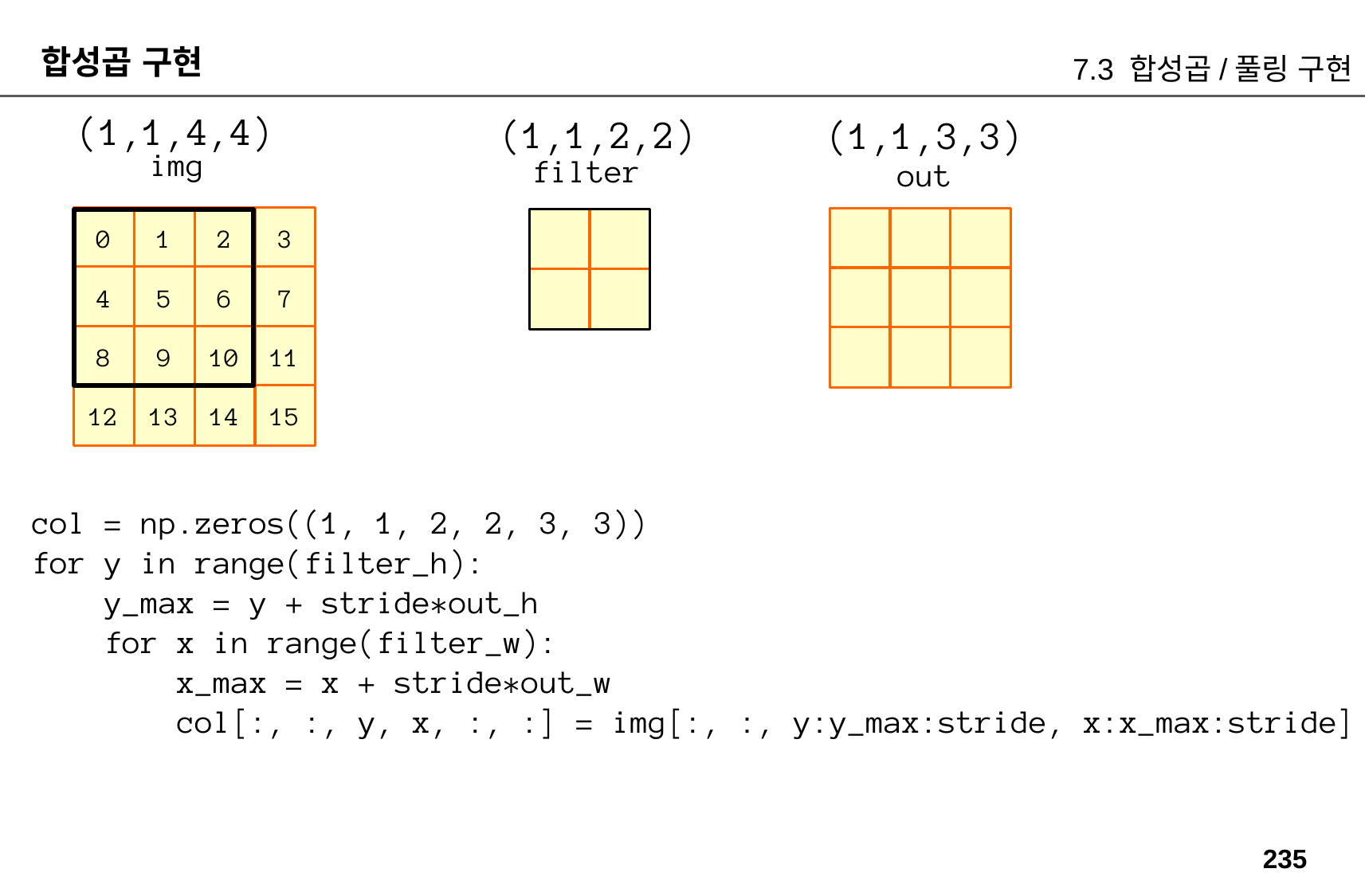

합성곱 구현
7.3 합성곱/풀링 구현
(1,1,4,4)
(1,1,2,2)
(1,1,3,3)
img
filter
out
0
1
2
3

4
5
6
7

8
9
10
11

12
13
14
15
col = np.zeros((1, 1, 2, 2, 3, 3))
for y in range(filter_h):
    y_max = y + stride*out_h
    for x in range(filter_w):
        x_max = x + stride*out_w
        col[:, :, y, x, :, :] = img[:, :, y:y_max:stride, x:x_max:stride]